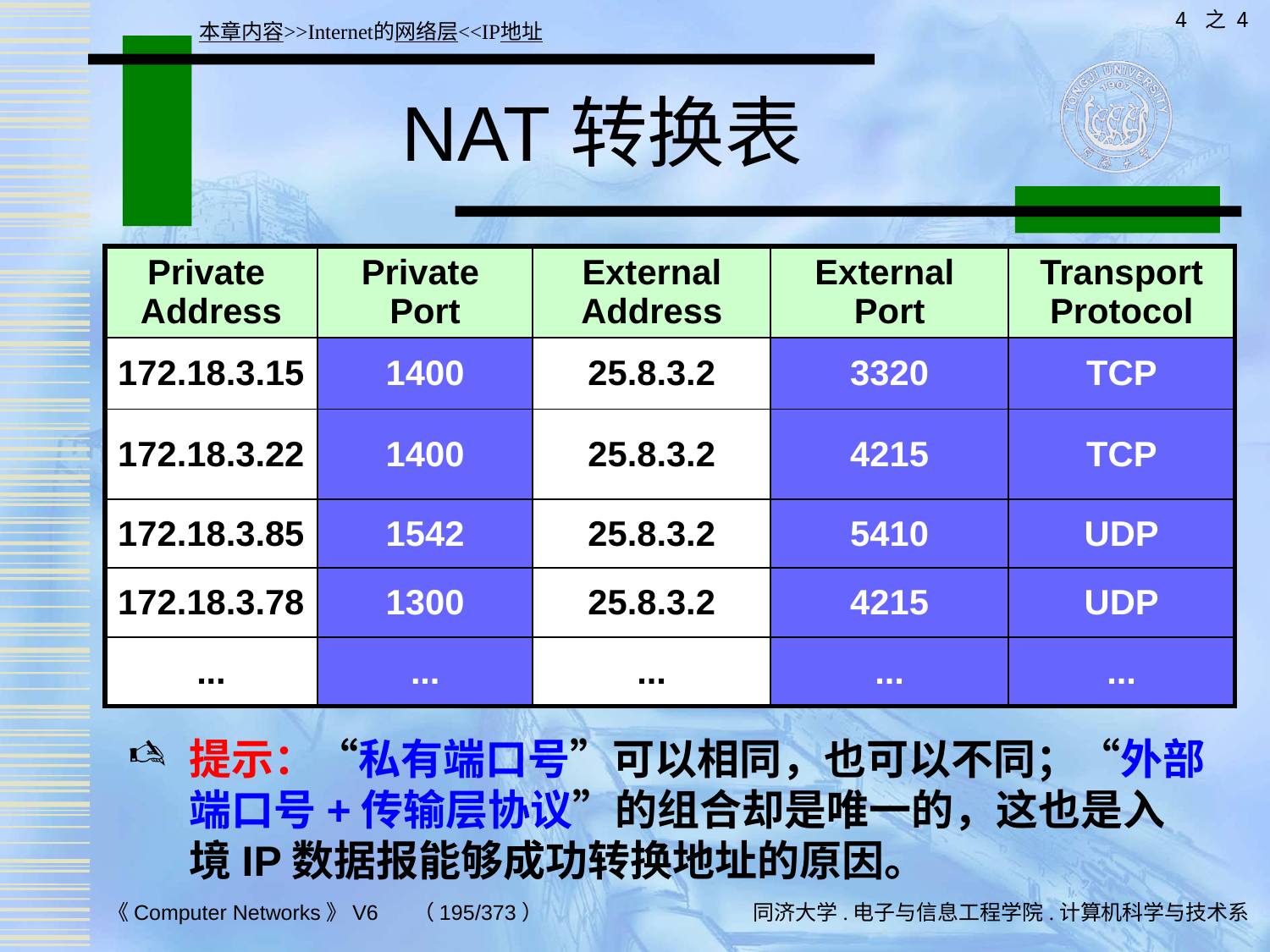

4 之 4
本章内容>>Internet的网络层<<IP地址
# NAT转换表
| Private Address | Private Port | External Address | External Port | Transport Protocol |
| --- | --- | --- | --- | --- |
| 172.18.3.15 | 1400 | 25.8.3.2 | 3320 | TCP |
| 172.18.3.22 | 1400 | 25.8.3.2 | 4215 | TCP |
| 172.18.3.85 | 1542 | 25.8.3.2 | 5410 | UDP |
| 172.18.3.78 | 1300 | 25.8.3.2 | 4215 | UDP |
| ... | ... | ... | ... | ... |
提示：“私有端口号”可以相同，也可以不同；“外部端口号+传输层协议”的组合却是唯一的，这也是入境IP数据报能够成功转换地址的原因。